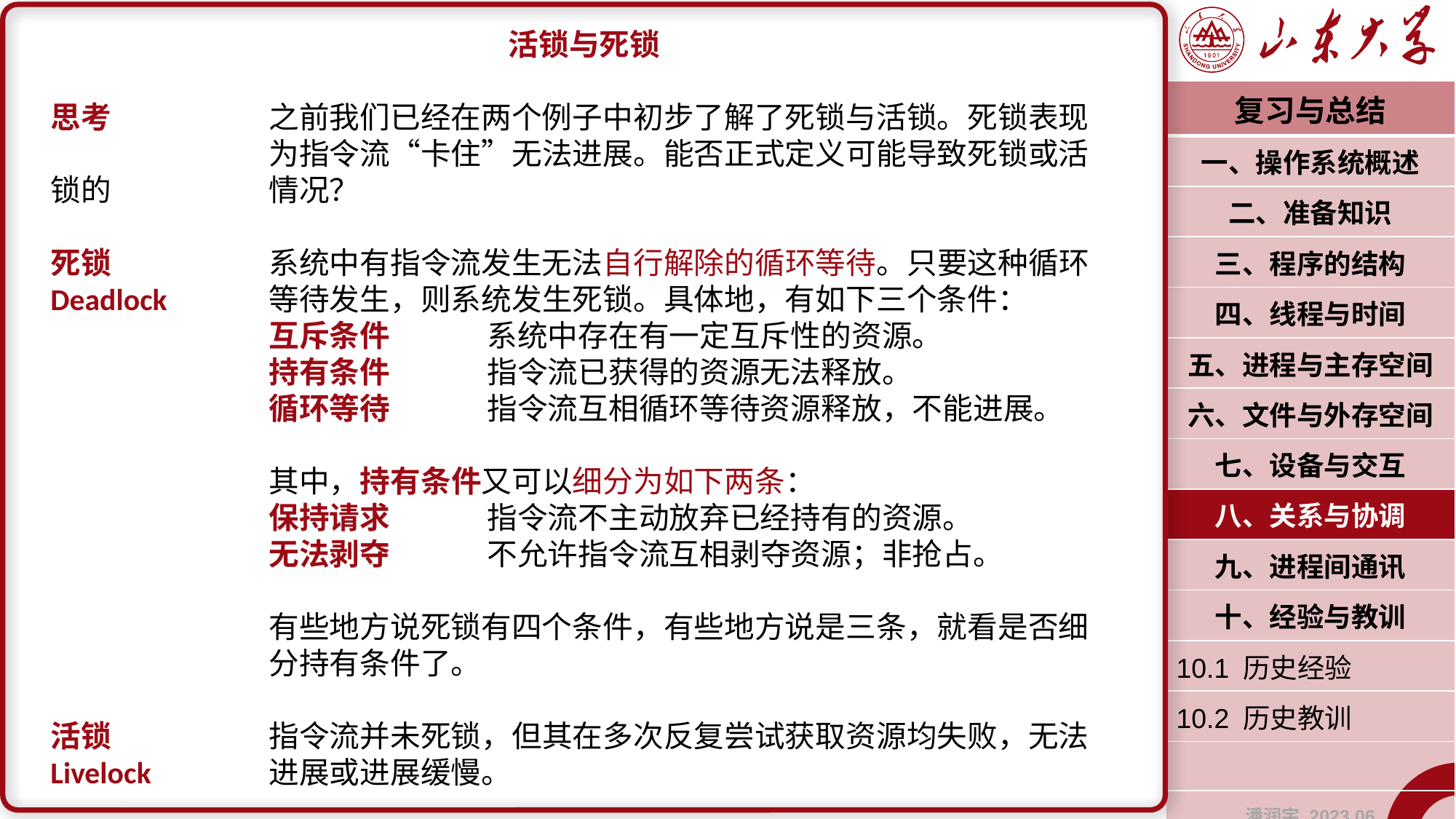

活锁与死锁

思考		之前我们已经在两个例子中初步了解了死锁与活锁。死锁表现		为指令流“卡住”无法进展。能否正式定义可能导致死锁或活锁的		情况？

死锁		系统中有指令流发生无法自行解除的循环等待。只要这种循环Deadlock	等待发生，则系统发生死锁。具体地，有如下三个条件：
		互斥条件	系统中存在有一定互斥性的资源。
		持有条件	指令流已获得的资源无法释放。
		循环等待	指令流互相循环等待资源释放，不能进展。

		其中，持有条件又可以细分为如下两条：
		保持请求	指令流不主动放弃已经持有的资源。
		无法剥夺	不允许指令流互相剥夺资源；非抢占。

		有些地方说死锁有四个条件，有些地方说是三条，就看是否细		分持有条件了。

活锁		指令流并未死锁，但其在多次反复尝试获取资源均失败，无法
Livelock		进展或进展缓慢。
| 复习与总结 |
| --- |
| 一、操作系统概述 |
| 二、准备知识 |
| 三、程序的结构 |
| 四、线程与时间 |
| 五、进程与主存空间 |
| 六、文件与外存空间 |
| 七、设备与交互 |
| 八、关系与协调 |
| 九、进程间通讯 |
| 十、经验与教训 |
| 10.1 历史经验 |
| 10.2 历史教训 |
|  |
| 潘润宇 2023.06 |